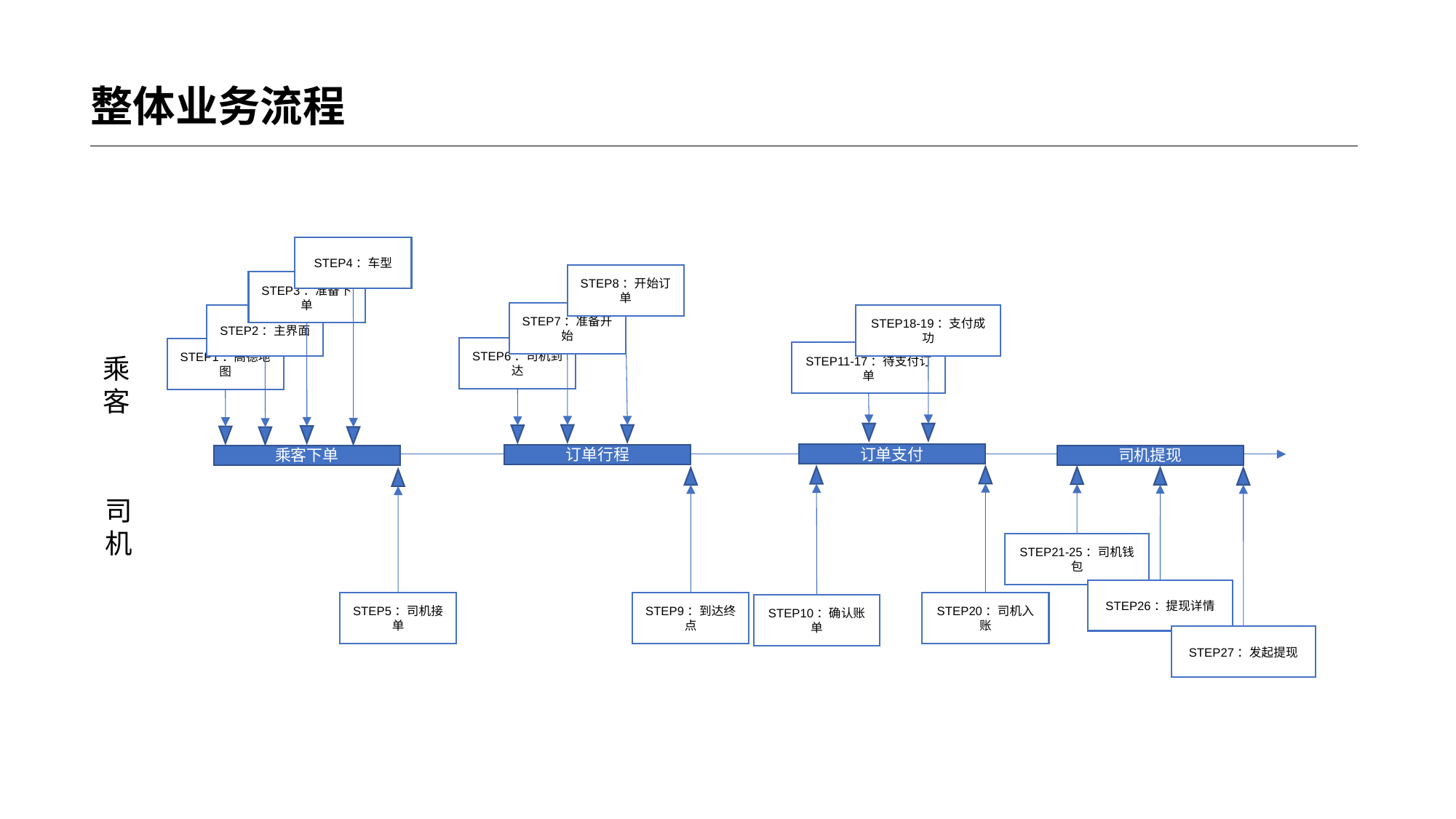

整体业务流程
STEP4：车型
STEP3：准备下单
STEP2：主界面
STEP1：高德地图

乘客下单

STEP5：司机接单
STEP8：开始订单
STEP7：准备开始
STEP6：司机到达

订单行程

STEP9：到达终点
STEP18-19：支付成功
STEP11-17：待支付订单

订单支付

STEP20：司机入账
STEP10：确认账单
乘
客
司机提现

STEP21-25：司机钱包
STEP26：提现详情
STEP27：发起提现
司
机